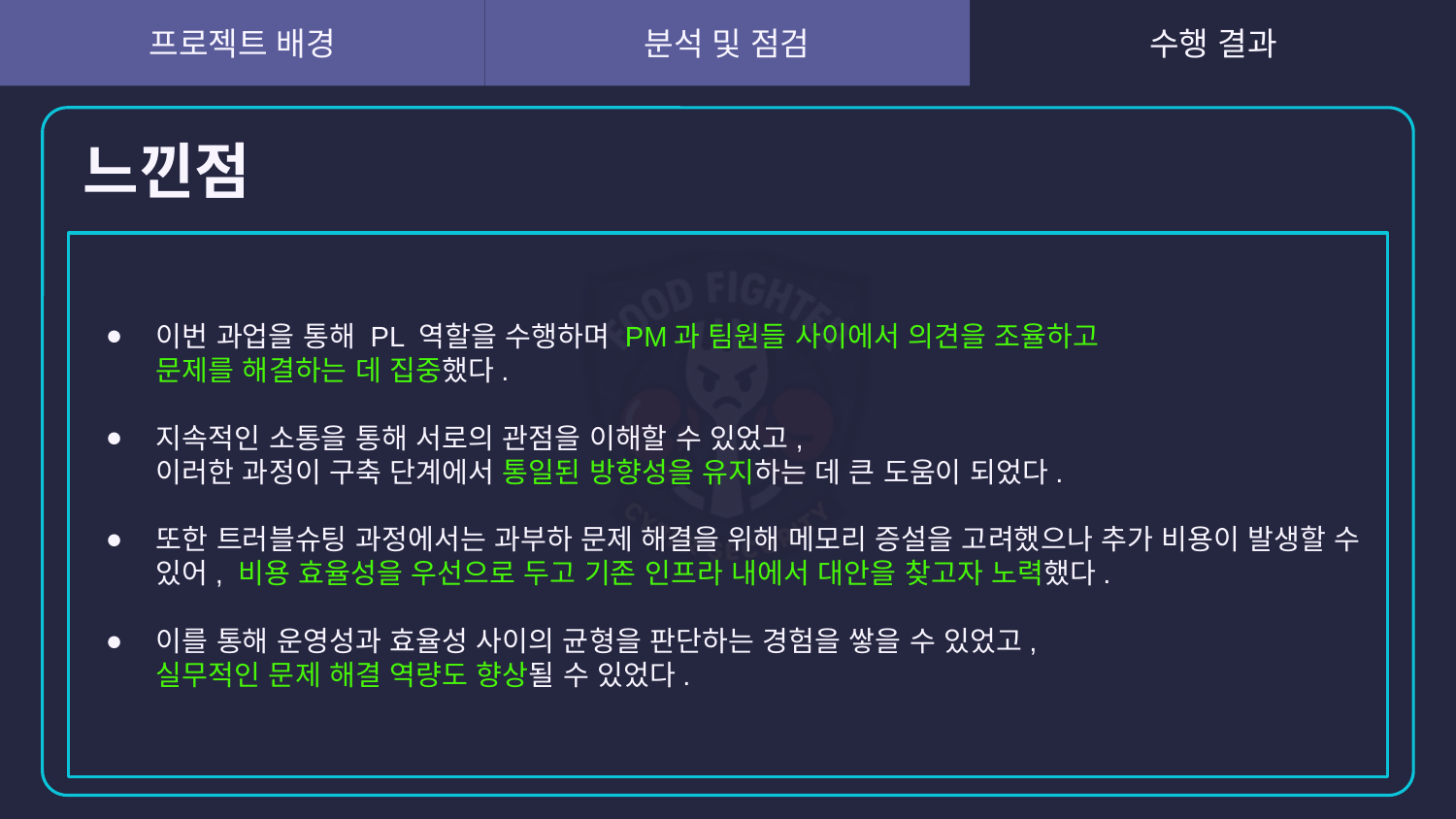

# 느낀점
이번 과업을 통해 PL 역할을 수행하며 PM과 팀원들 사이에서 의견을 조율하고
문제를 해결하는 데 집중했다.
지속적인 소통을 통해 서로의 관점을 이해할 수 있었고,
이러한 과정이 구축 단계에서 통일된 방향성을 유지하는 데 큰 도움이 되었다.

또한 트러블슈팅 과정에서는 과부하 문제 해결을 위해 메모리 증설을 고려했으나 추가 비용이 발생할 수 있어, 비용 효율성을 우선으로 두고 기존 인프라 내에서 대안을 찾고자 노력했다.

이를 통해 운영성과 효율성 사이의 균형을 판단하는 경험을 쌓을 수 있었고,
실무적인 문제 해결 역량도 향상될 수 있었다.